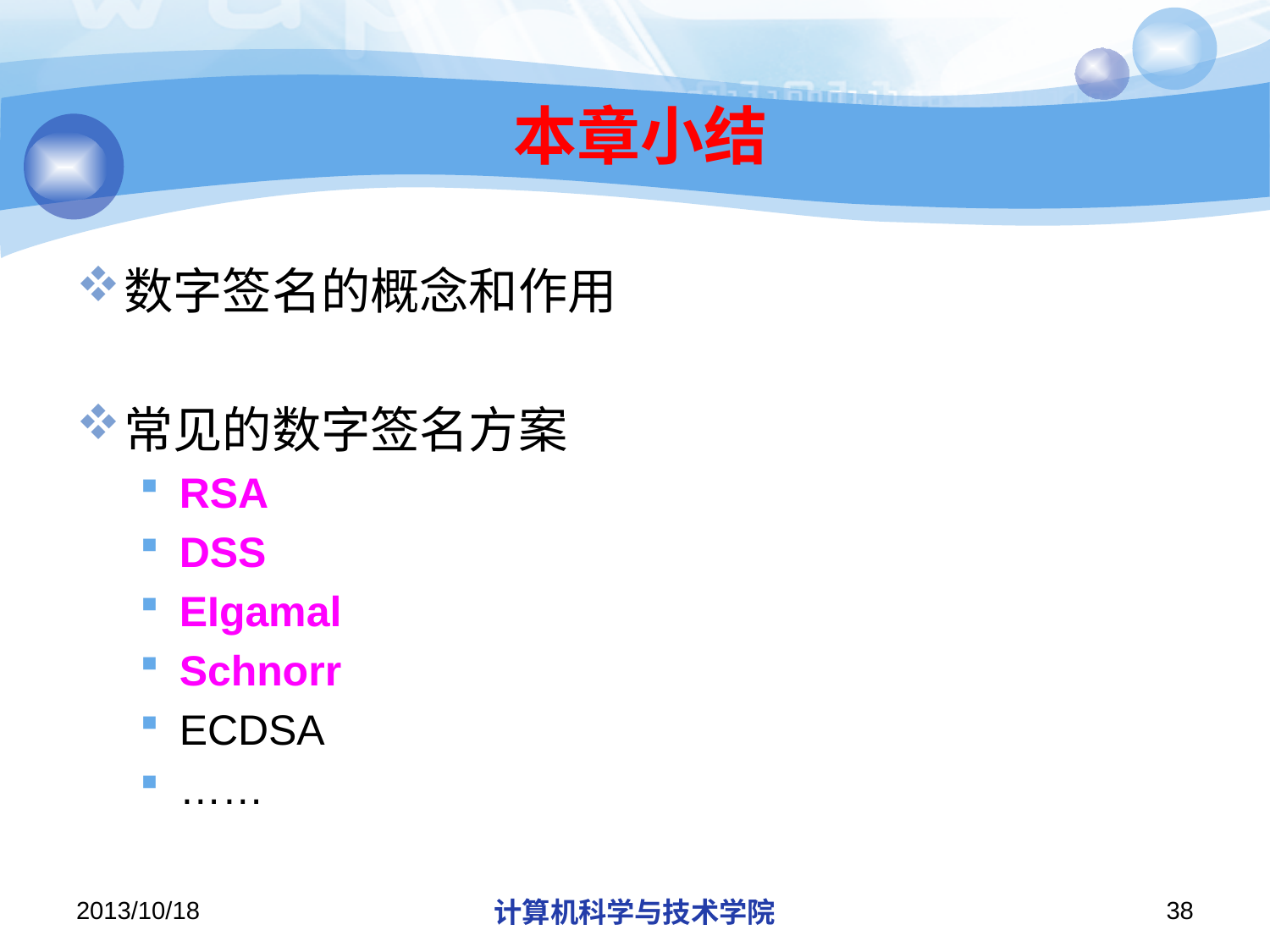

# 本章小结
数字签名的概念和作用

常见的数字签名方案
RSA
DSS
EIgamal
Schnorr
ECDSA
……
2013/10/18
计算机科学与技术学院
38